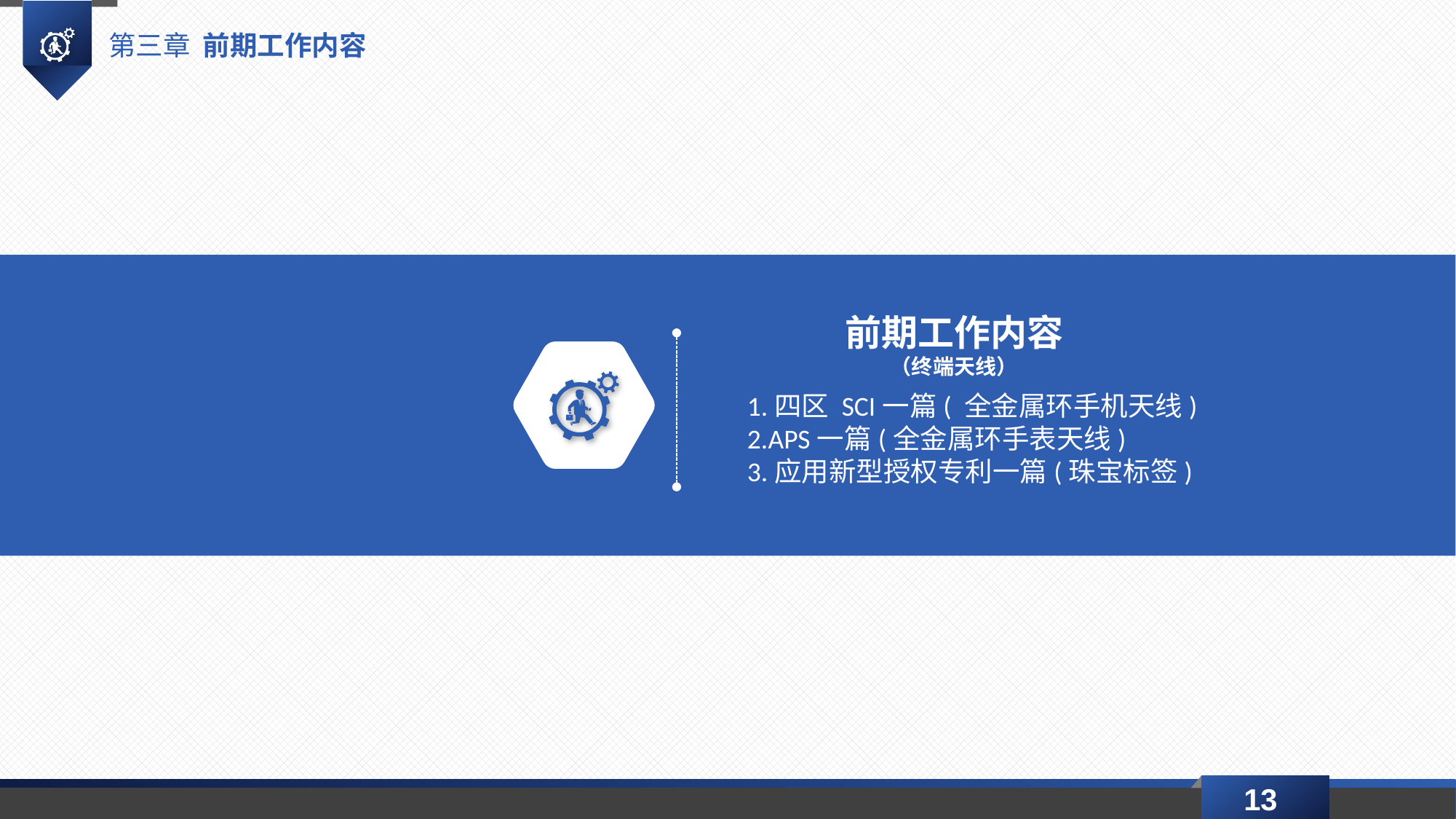

第三章  前期工作内容

前期工作内容（终端天线）

1.四区 SCI一篇( 全金属环手机天线)
2.APS一篇(全金属环手表天线)
3.应用新型授权专利一篇(珠宝标签)

13